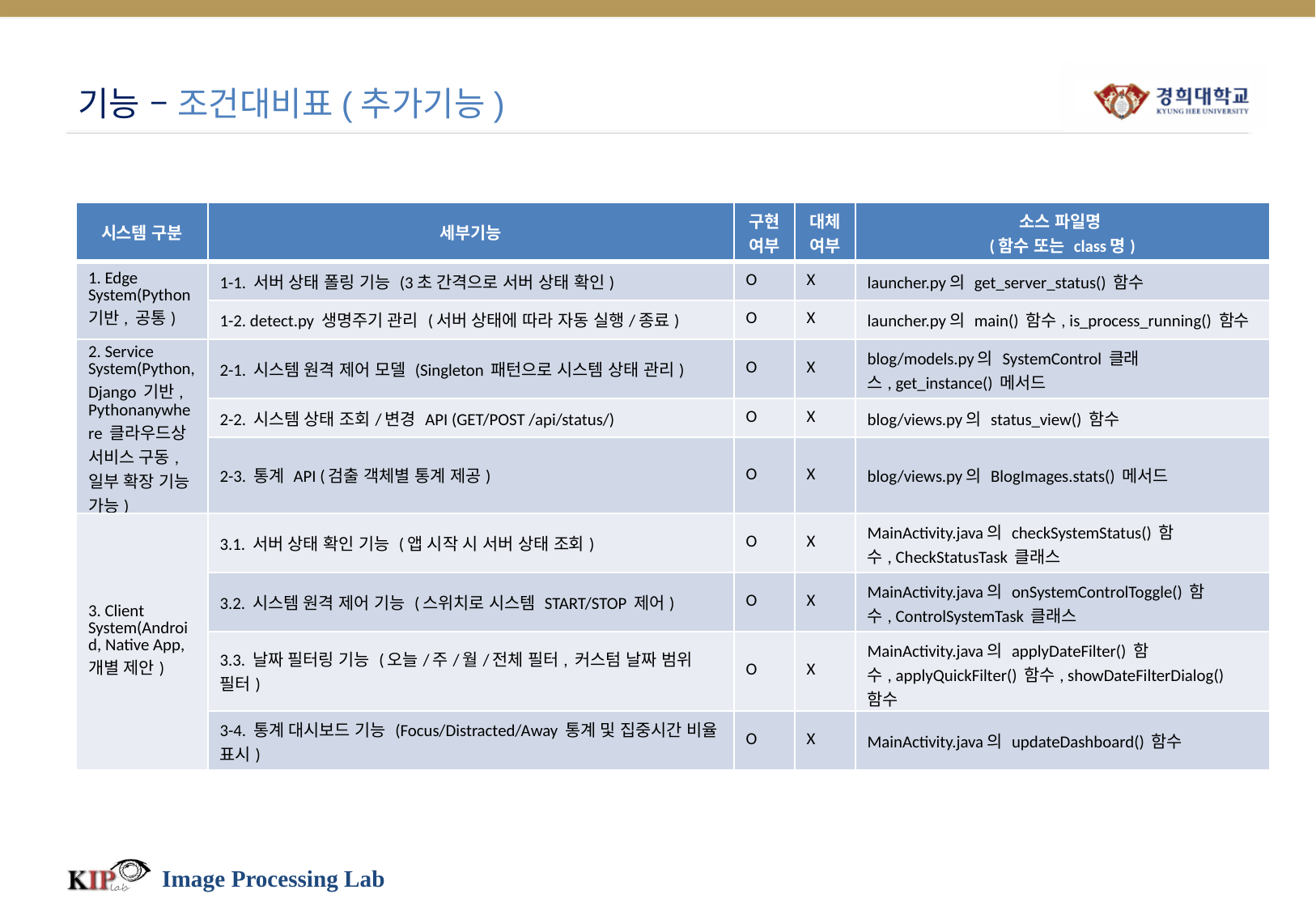

# 기능 – 조건대비표(추가기능)
| 시스템 구분 | 세부기능 | 구현 여부 | 대체 여부 | 소스 파일명 (함수 또는 class명) |
| --- | --- | --- | --- | --- |
| 1. Edge System(Python 기반, 공통) | 1-1. 서버 상태 폴링 기능 (3초 간격으로 서버 상태 확인) | O | X | launcher.py의 get\_server\_status() 함수 |
|  | 1-2. detect.py 생명주기 관리 (서버 상태에 따라 자동 실행/종료) | O | X | launcher.py의 main() 함수, is\_process\_running() 함수 |
| 2. Service System(Python, Django 기반, Pythonanywhere 클라우드상 서비스 구동, 일부 확장 기능 가능) | 2-1. 시스템 원격 제어 모델 (Singleton 패턴으로 시스템 상태 관리) | O | X | blog/models.py의 SystemControl 클래스, get\_instance() 메서드 |
|  | 2-2. 시스템 상태 조회/변경 API (GET/POST /api/status/) | O | X | blog/views.py의 status\_view() 함수 |
|  | 2-3. 통계 API (검출 객체별 통계 제공) | O | X | blog/views.py의 BlogImages.stats() 메서드 |
| 3. Client System(Android, Native App, 개별 제안) | 3.1. 서버 상태 확인 기능 (앱 시작 시 서버 상태 조회) | O | X | MainActivity.java의 checkSystemStatus() 함수, CheckStatusTask 클래스 |
|  | 3.2. 시스템 원격 제어 기능 (스위치로 시스템 START/STOP 제어) | O | X | MainActivity.java의 onSystemControlToggle() 함수, ControlSystemTask 클래스 |
|  | 3.3. 날짜 필터링 기능 (오늘/주/월/전체 필터, 커스텀 날짜 범위 필터) | O | X | MainActivity.java의 applyDateFilter() 함수, applyQuickFilter() 함수, showDateFilterDialog() 함수 |
|  | 3-4. 통계 대시보드 기능 (Focus/Distracted/Away 통계 및 집중시간 비율 표시) | O | X | MainActivity.java의 updateDashboard() 함수 |
Image Processing Lab